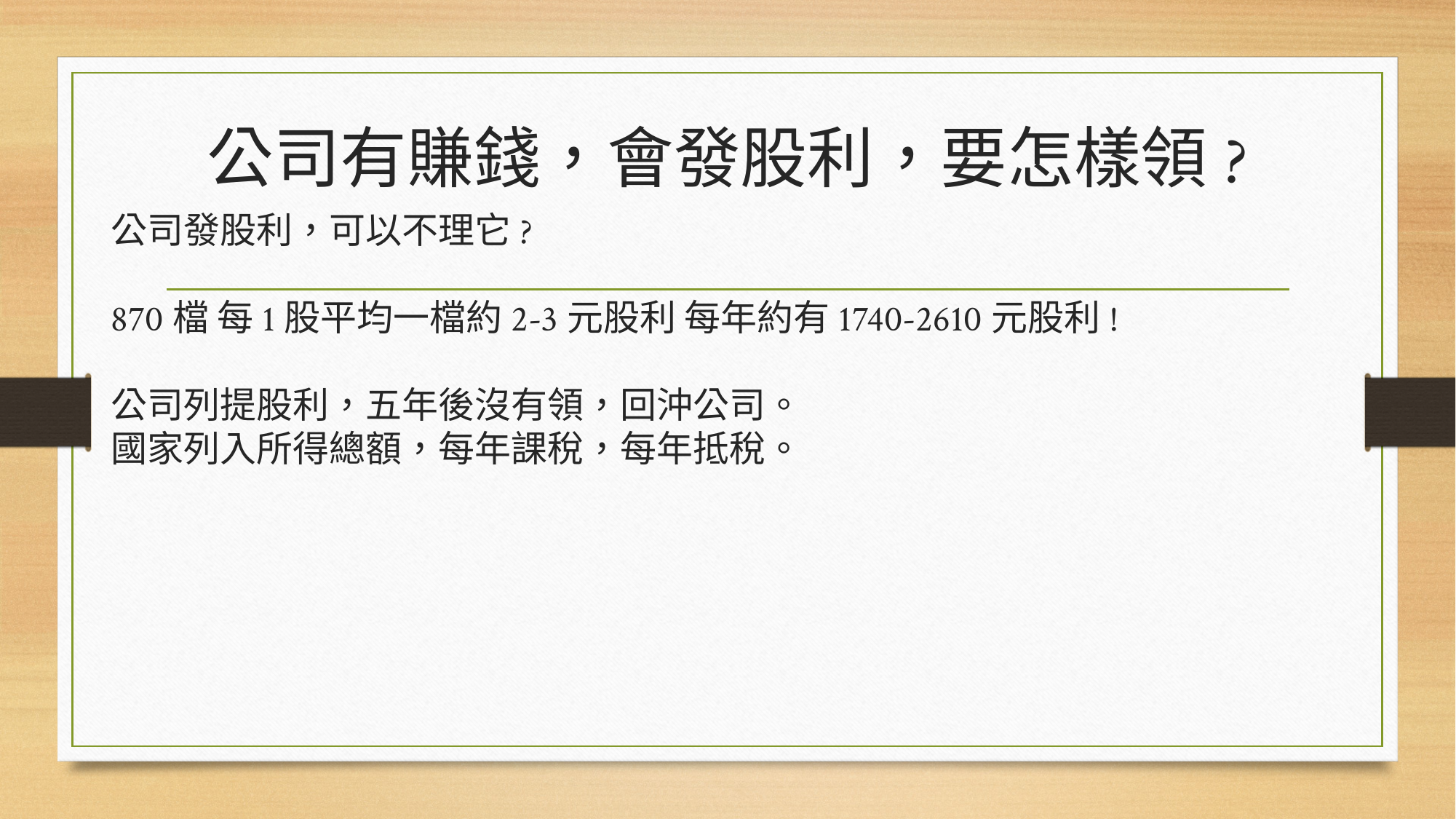

# 公司有賺錢，會發股利，要怎樣領?
公司發股利，可以不理它?
870檔 每1股平均一檔約2-3元股利 每年約有1740-2610元股利!
公司列提股利，五年後沒有領，回沖公司。
國家列入所得總額，每年課稅，每年抵稅。